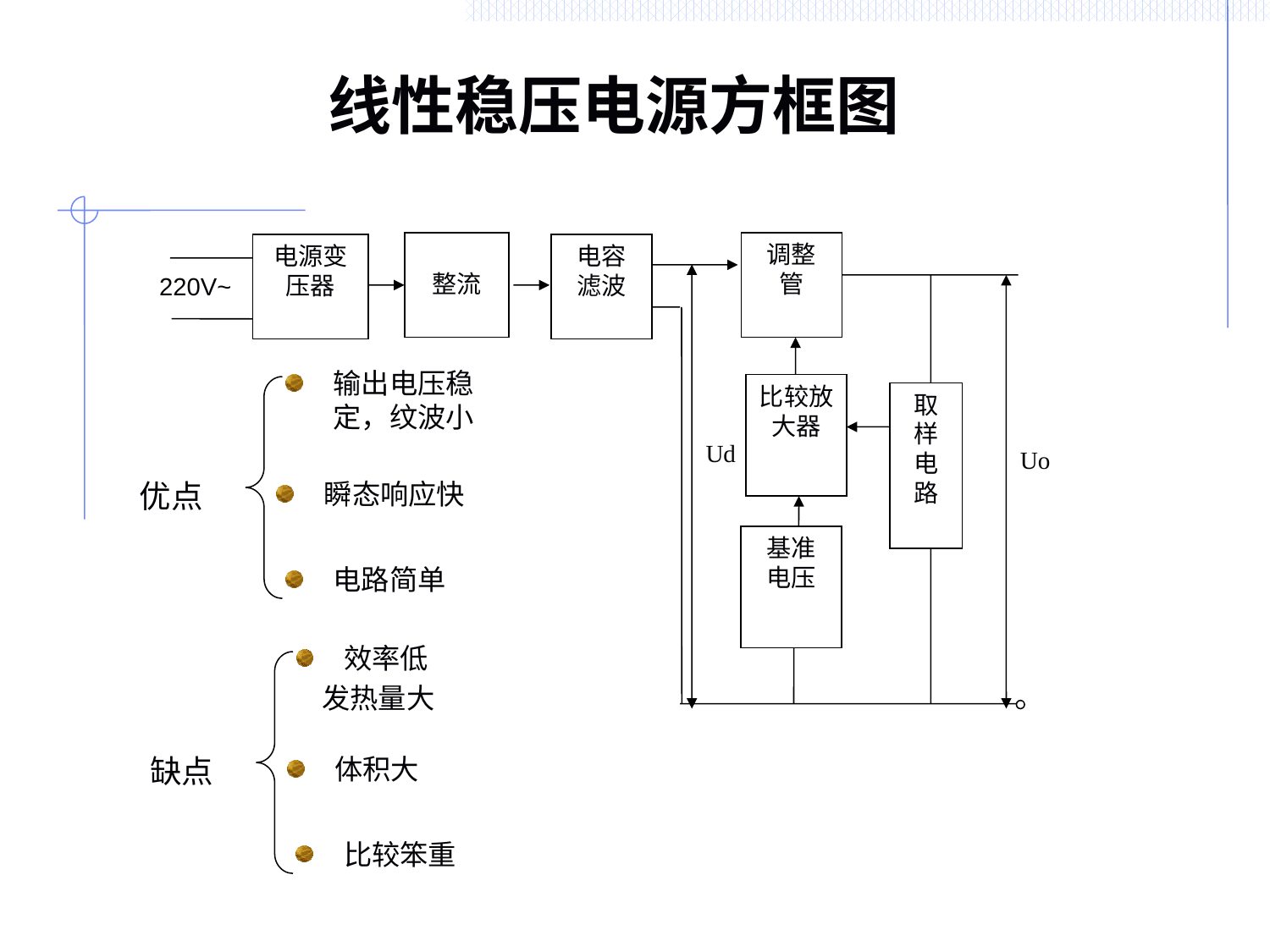

# 线性稳压电源方框图

整流
调整
管
电源变
压器
电容
滤波

220V~

比较放大器
取
样
电
路

基准
电压

Ud

Uo
输出电压稳定，纹波小

优点
瞬态响应快
电路简单
效率低
   发热量大

缺点
体积大
比较笨重